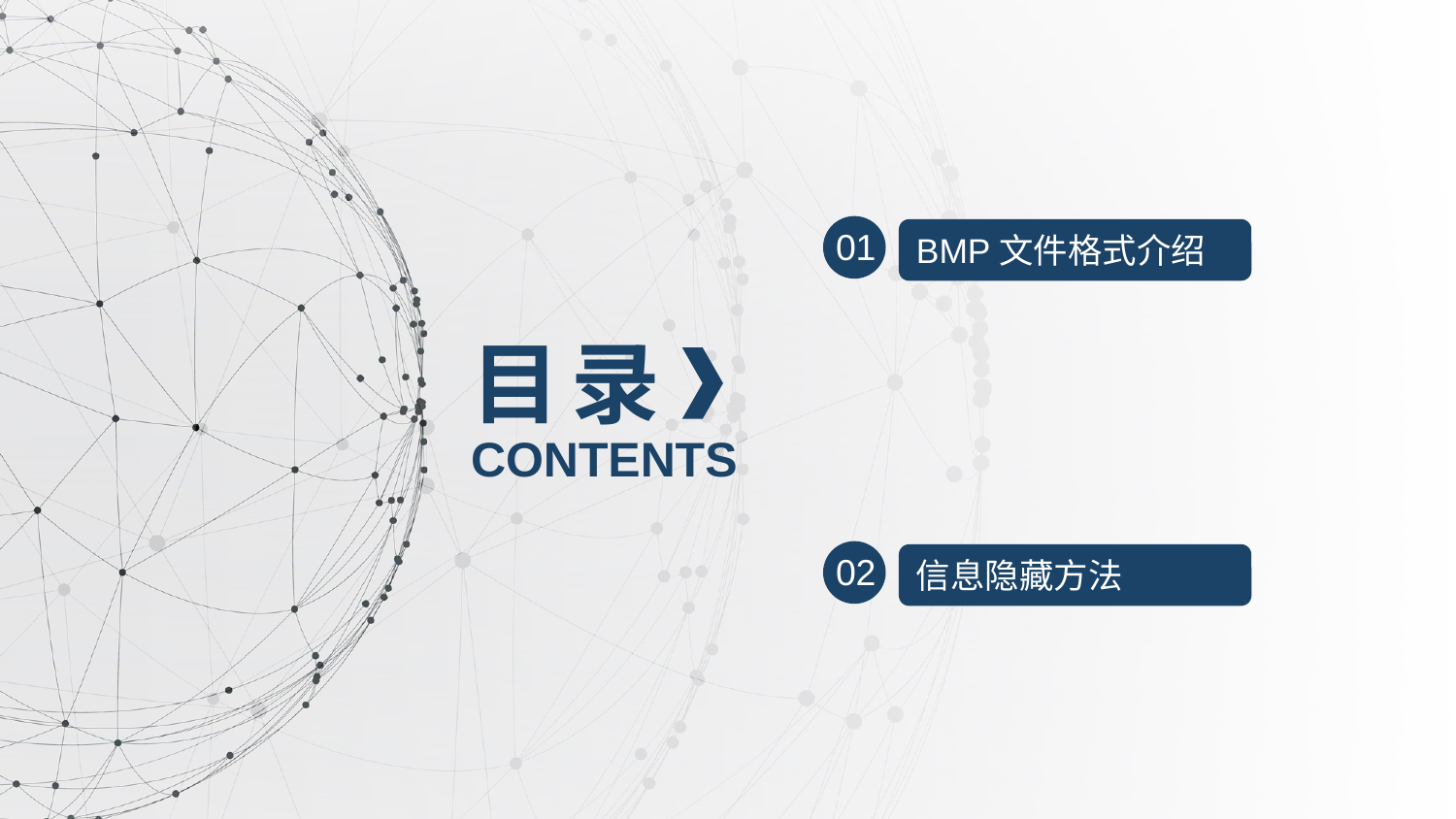

01
BMP文件格式介绍
目 录

CONTENTS

02
信息隐藏方法